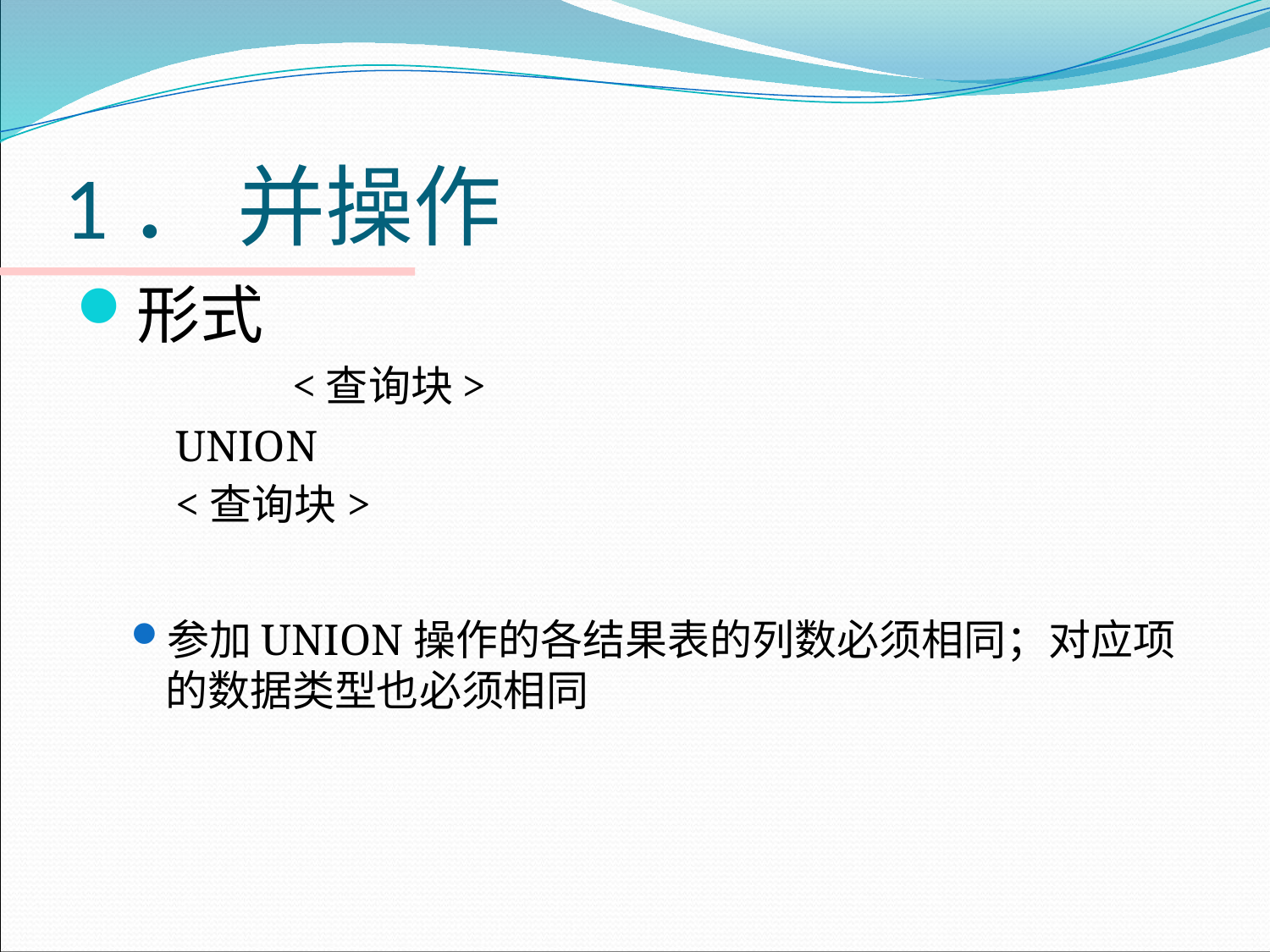

# 1． 并操作
形式
		<查询块>
	 UNION
	 <查询块>

参加UNION操作的各结果表的列数必须相同；对应项的数据类型也必须相同

335